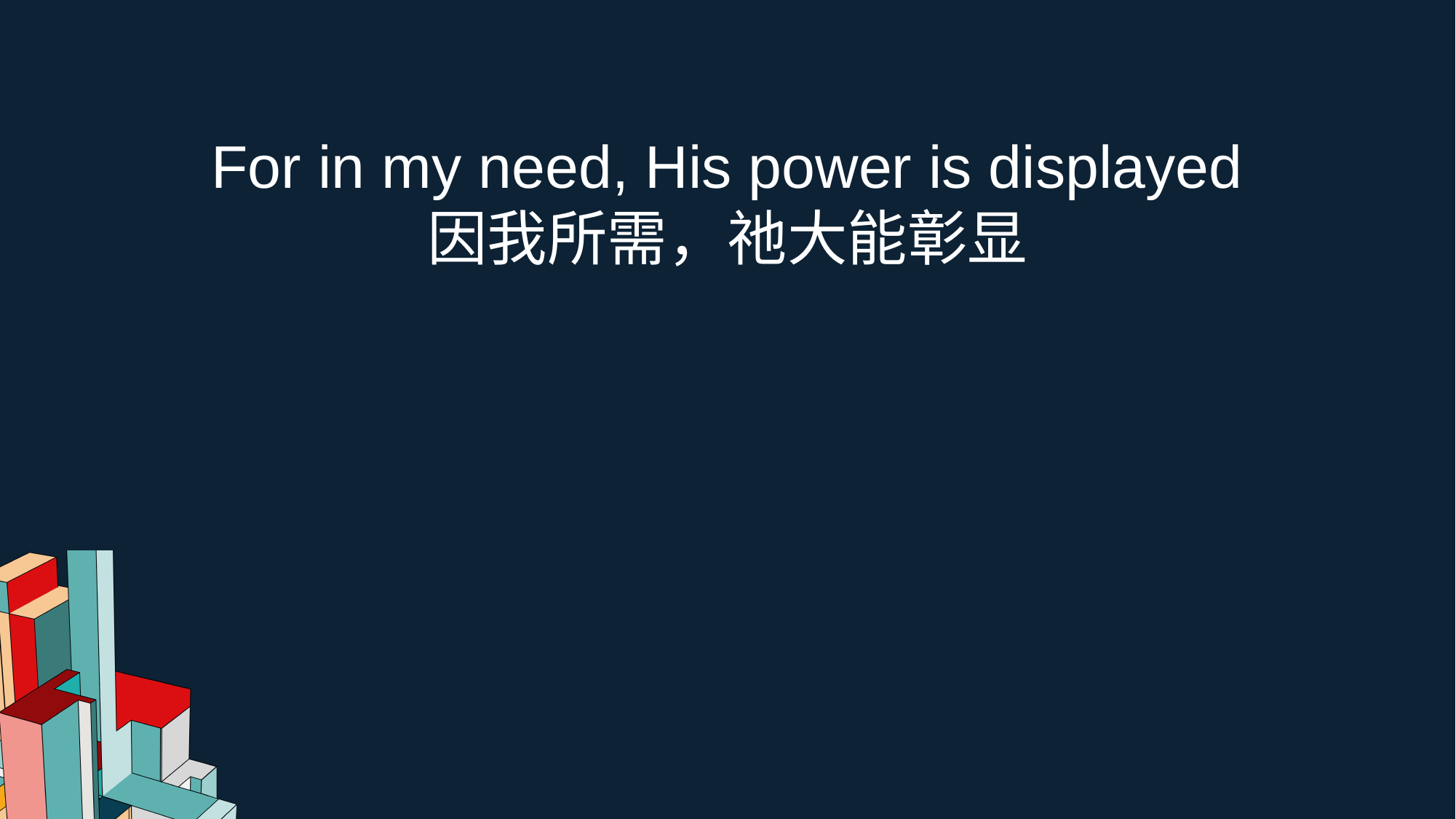

For in my need, His power is displayed
因我所需，祂大能彰显